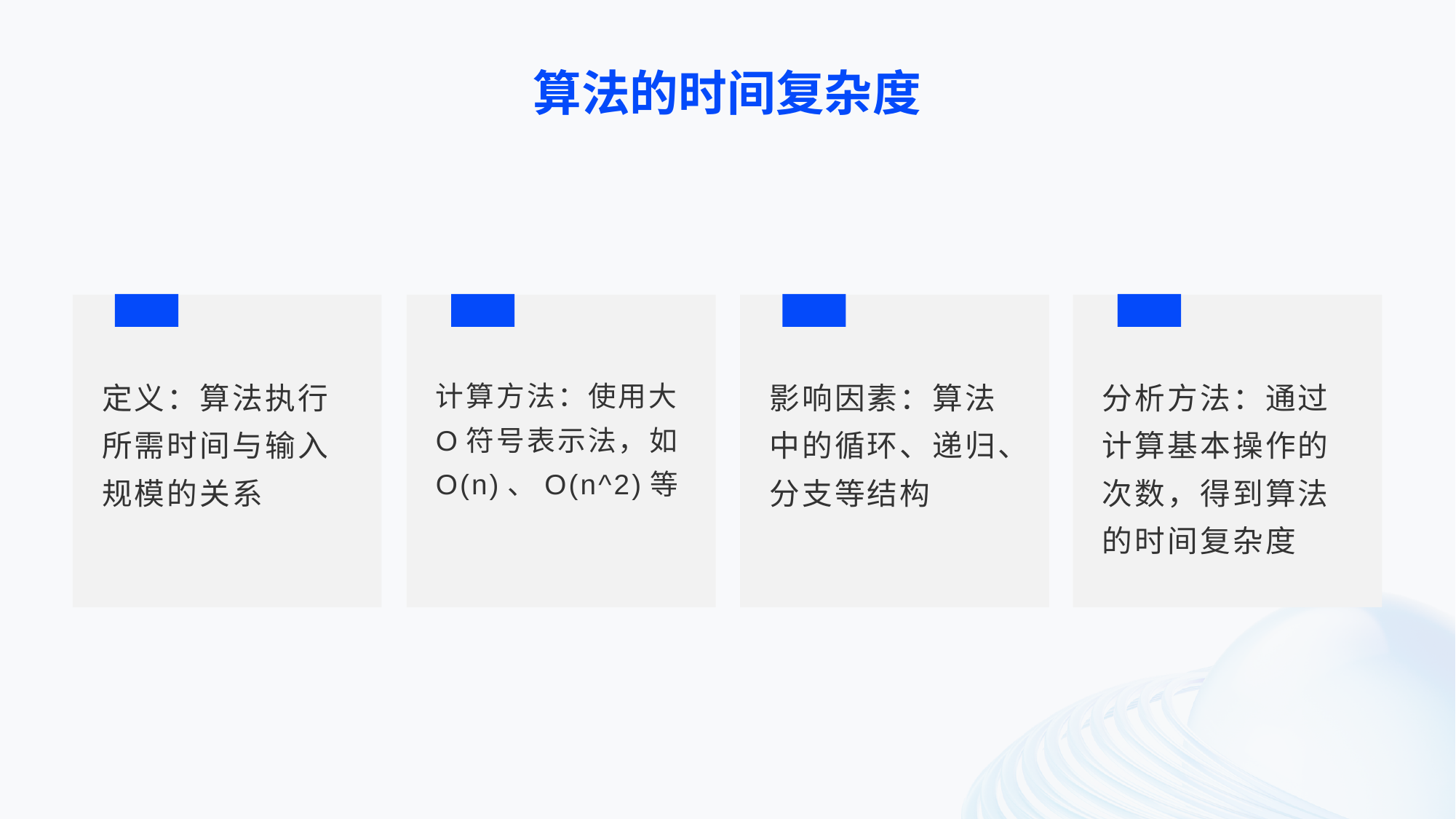

算法的时间复杂度

定义：算法执行所需时间与输入规模的关系
计算方法：使用大O符号表示法，如O(n)、O(n^2)等
影响因素：算法中的循环、递归、分支等结构
分析方法：通过计算基本操作的次数，得到算法的时间复杂度